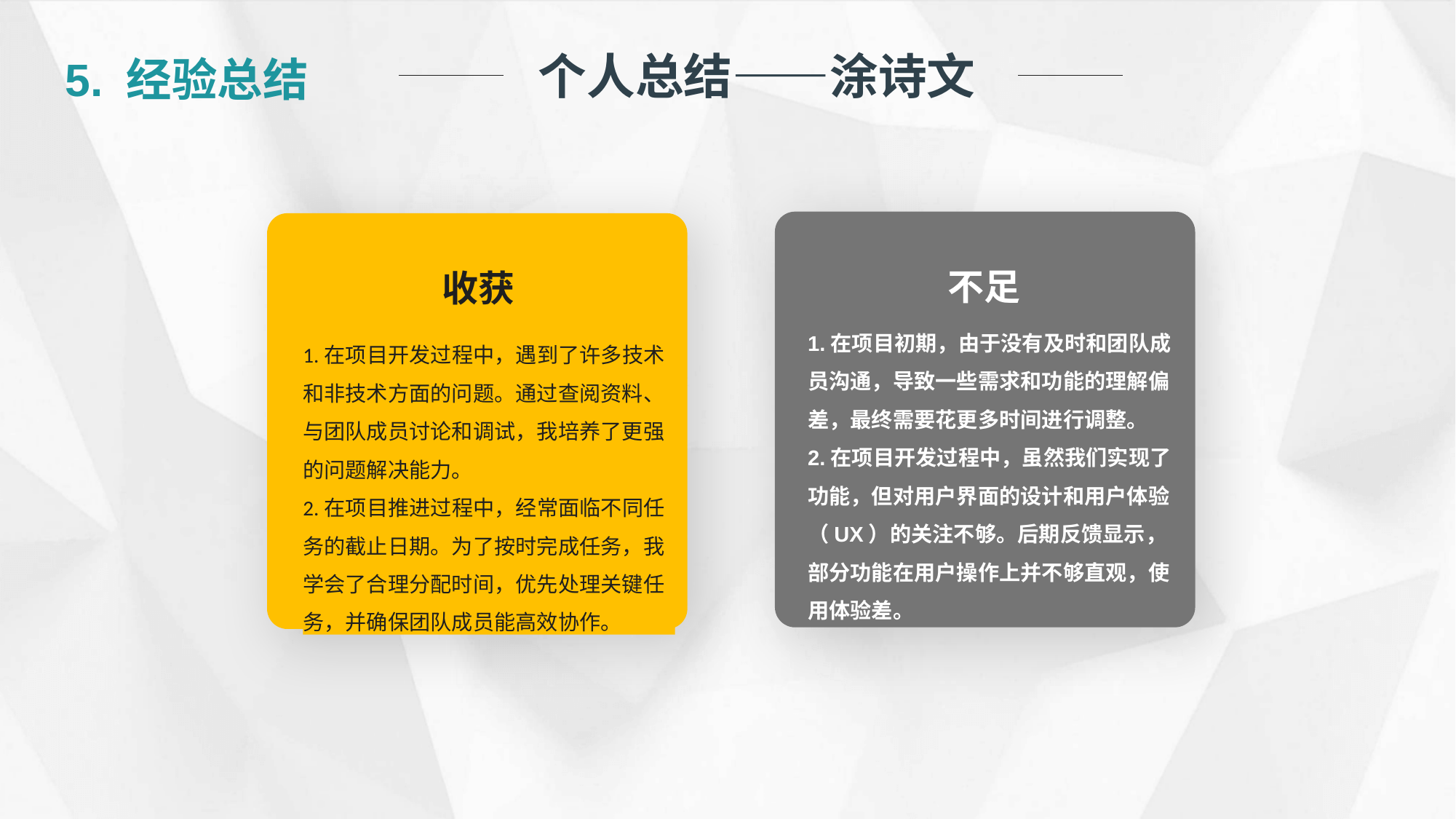

个人总结——涂诗文
5. 经验总结

不足
1.在项目初期，由于没有及时和团队成员沟通，导致一些需求和功能的理解偏差，最终需要花更多时间进行调整。
2.在项目开发过程中，虽然我们实现了功能，但对用户界面的设计和用户体验（UX）的关注不够。后期反馈显示，部分功能在用户操作上并不够直观，使用体验差。

收获
1.在项目开发过程中，遇到了许多技术和非技术方面的问题。通过查阅资料、与团队成员讨论和调试，我培养了更强的问题解决能力。
2.在项目推进过程中，经常面临不同任务的截止日期。为了按时完成任务，我学会了合理分配时间，优先处理关键任务，并确保团队成员能高效协作。